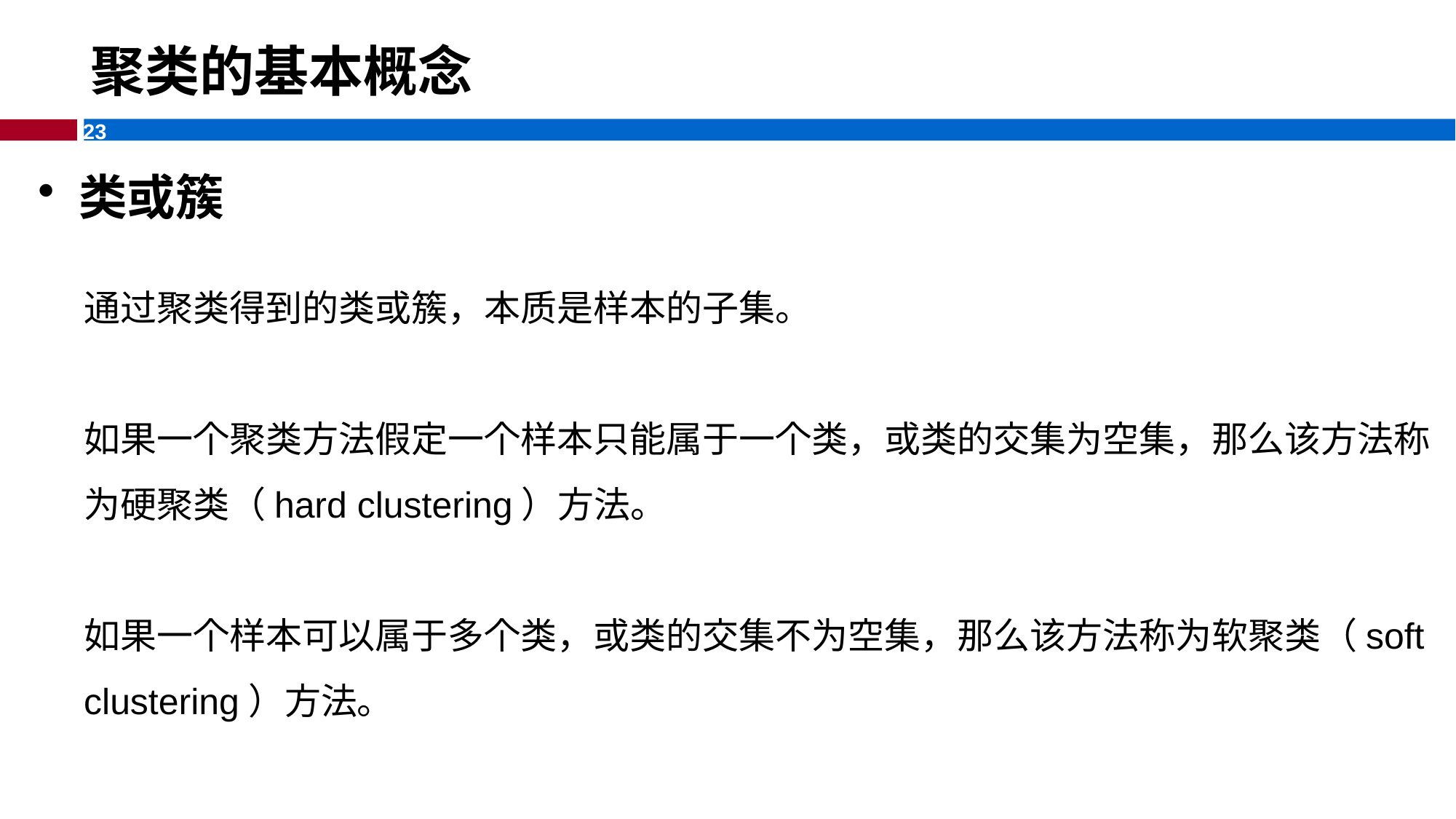

# 聚类的基本概念

类或簇
通过聚类得到的类或簇，本质是样本的子集。

如果一个聚类方法假定一个样本只能属于一个类，或类的交集为空集，那么该方法称为硬聚类（hard clustering）方法。

如果一个样本可以属于多个类，或类的交集不为空集，那么该方法称为软聚类（soft clustering）方法。